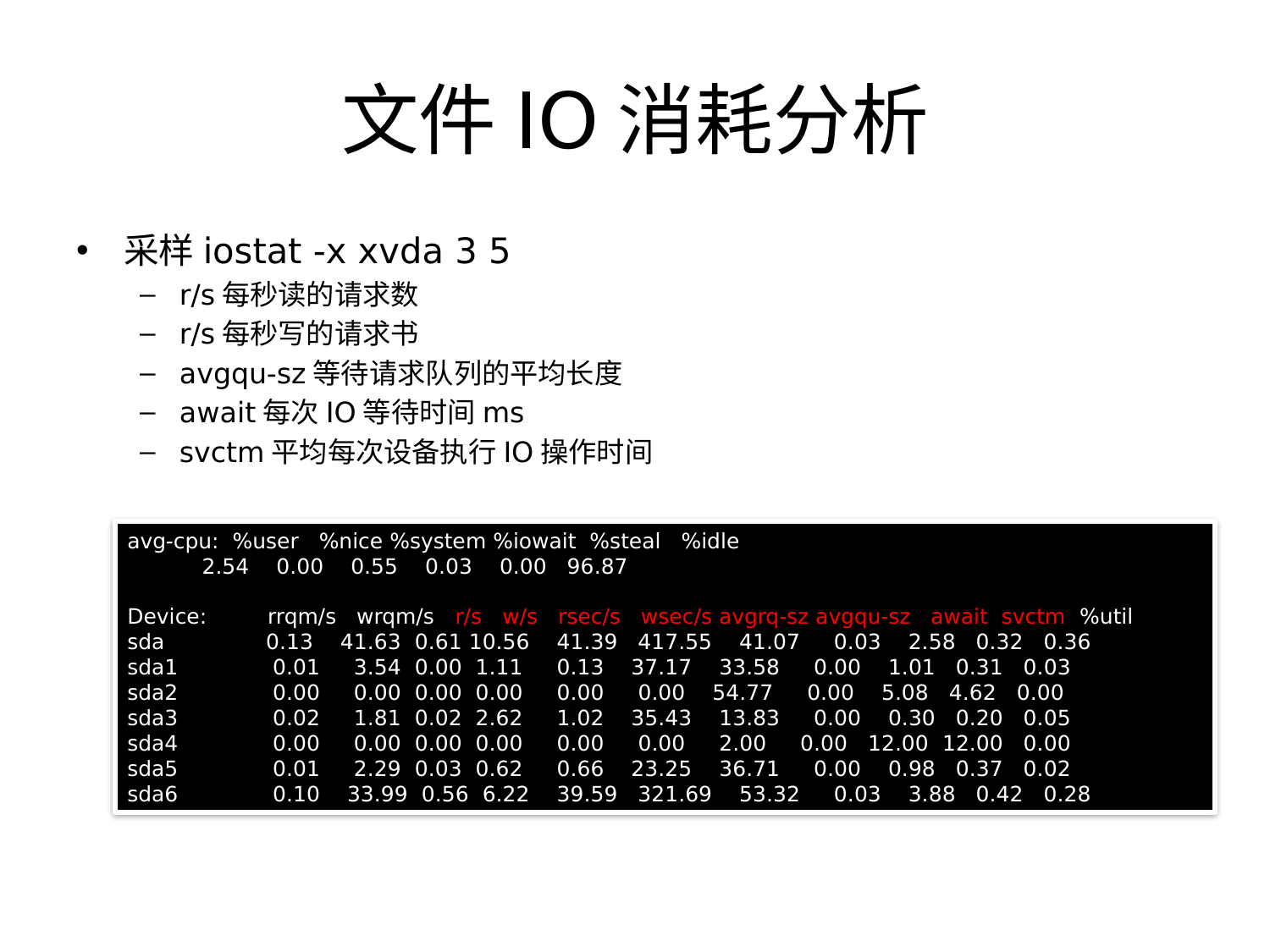

# 文件IO消耗分析
采样iostat -x xvda 3 5
r/s每秒读的请求数
r/s每秒写的请求书
avgqu-sz等待请求队列的平均长度
await每次IO等待时间ms
svctm平均每次设备执行IO操作时间
avg-cpu:  %user   %nice %system %iowait  %steal   %idle
           2.54    0.00    0.55    0.03    0.00   96.87

Device:         rrqm/s   wrqm/s   r/s   w/s   rsec/s   wsec/s avgrq-sz avgqu-sz   await  svctm  %util
sda               0.13    41.63  0.61 10.56    41.39   417.55    41.07     0.03    2.58   0.32   0.36
sda1              0.01     3.54  0.00  1.11     0.13    37.17    33.58     0.00    1.01   0.31   0.03
sda2              0.00     0.00  0.00  0.00     0.00     0.00    54.77     0.00    5.08   4.62   0.00
sda3              0.02     1.81  0.02  2.62     1.02    35.43    13.83     0.00    0.30   0.20   0.05
sda4              0.00     0.00  0.00  0.00     0.00     0.00     2.00     0.00   12.00  12.00   0.00
sda5              0.01     2.29  0.03  0.62     0.66    23.25    36.71     0.00    0.98   0.37   0.02
sda6              0.10    33.99  0.56  6.22    39.59   321.69    53.32     0.03    3.88   0.42   0.28